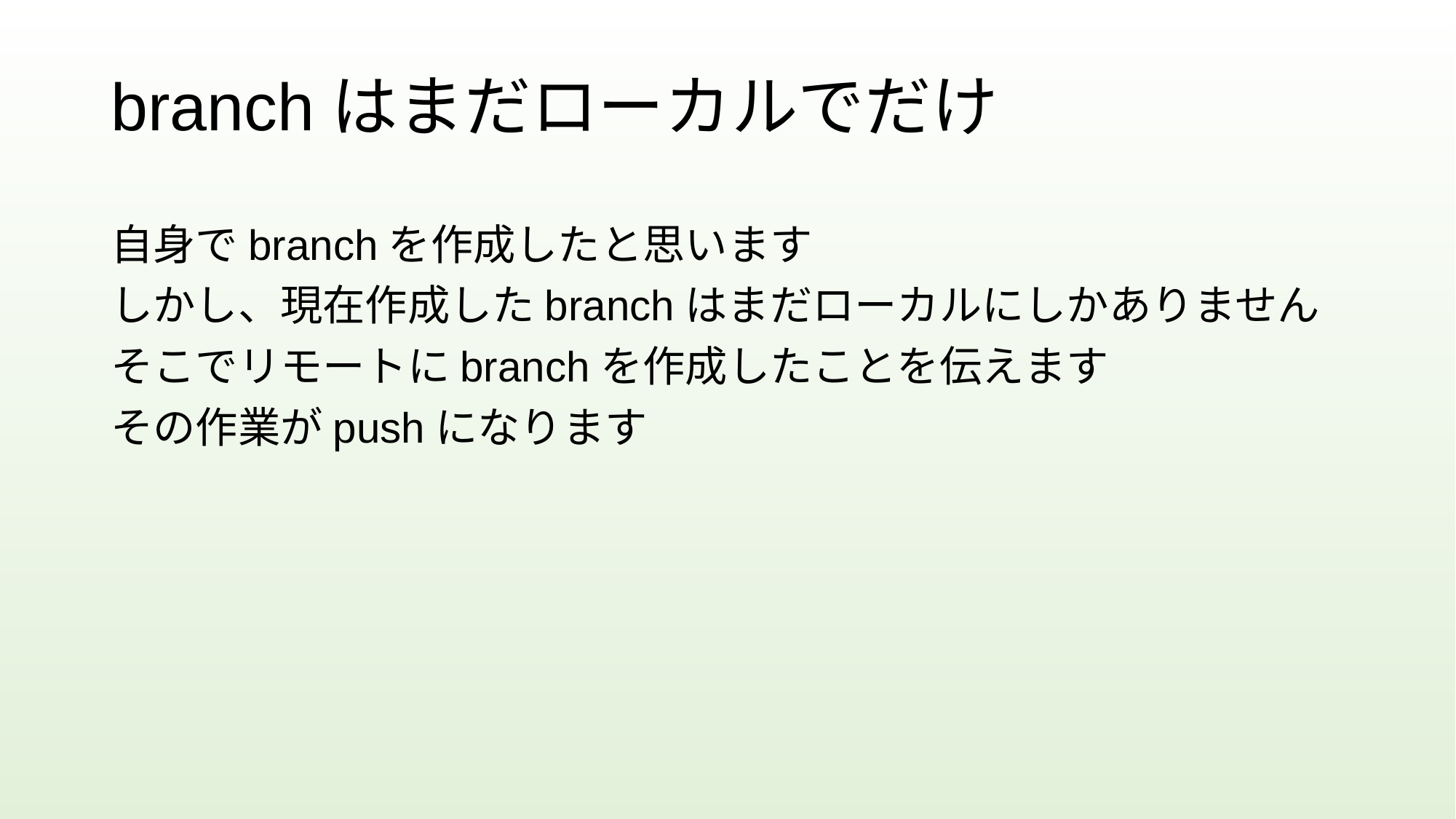

# branchはまだローカルでだけ
自身でbranchを作成したと思います
しかし、現在作成したbranchはまだローカルにしかありません
そこでリモートにbranchを作成したことを伝えます
その作業がpushになります